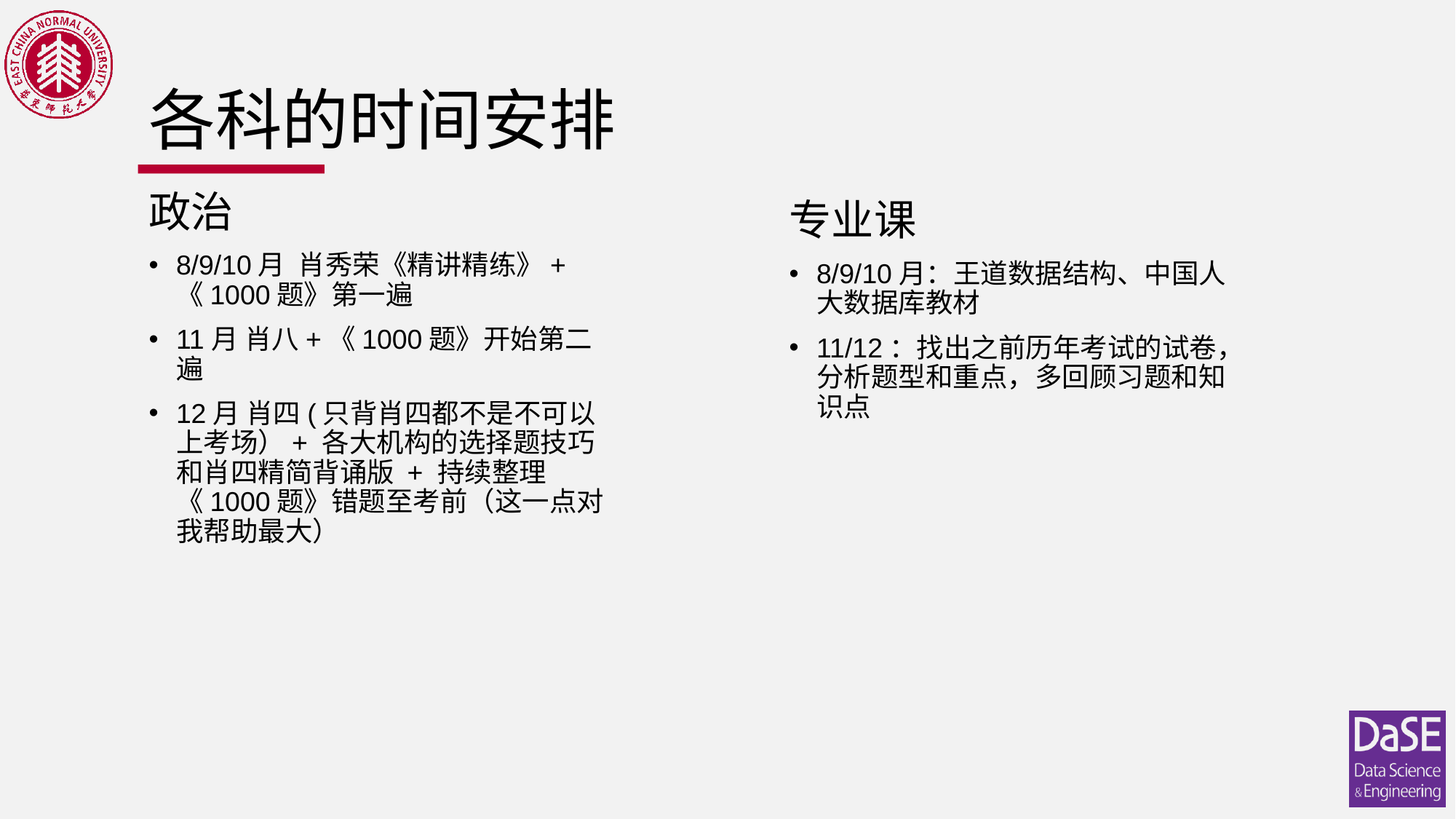

# 各科的时间安排
政治
8/9/10月  肖秀荣《精讲精练》+《1000题》第一遍
11月 肖八+《1000题》开始第二遍
12月 肖四(只背肖四都不是不可以上考场）+ 各大机构的选择题技巧和肖四精简背诵版 + 持续整理《1000题》错题至考前（这一点对我帮助最大）
专业课
8/9/10月：王道数据结构、中国人大数据库教材
11/12：找出之前历年考试的试卷，分析题型和重点，多回顾习题和知识点